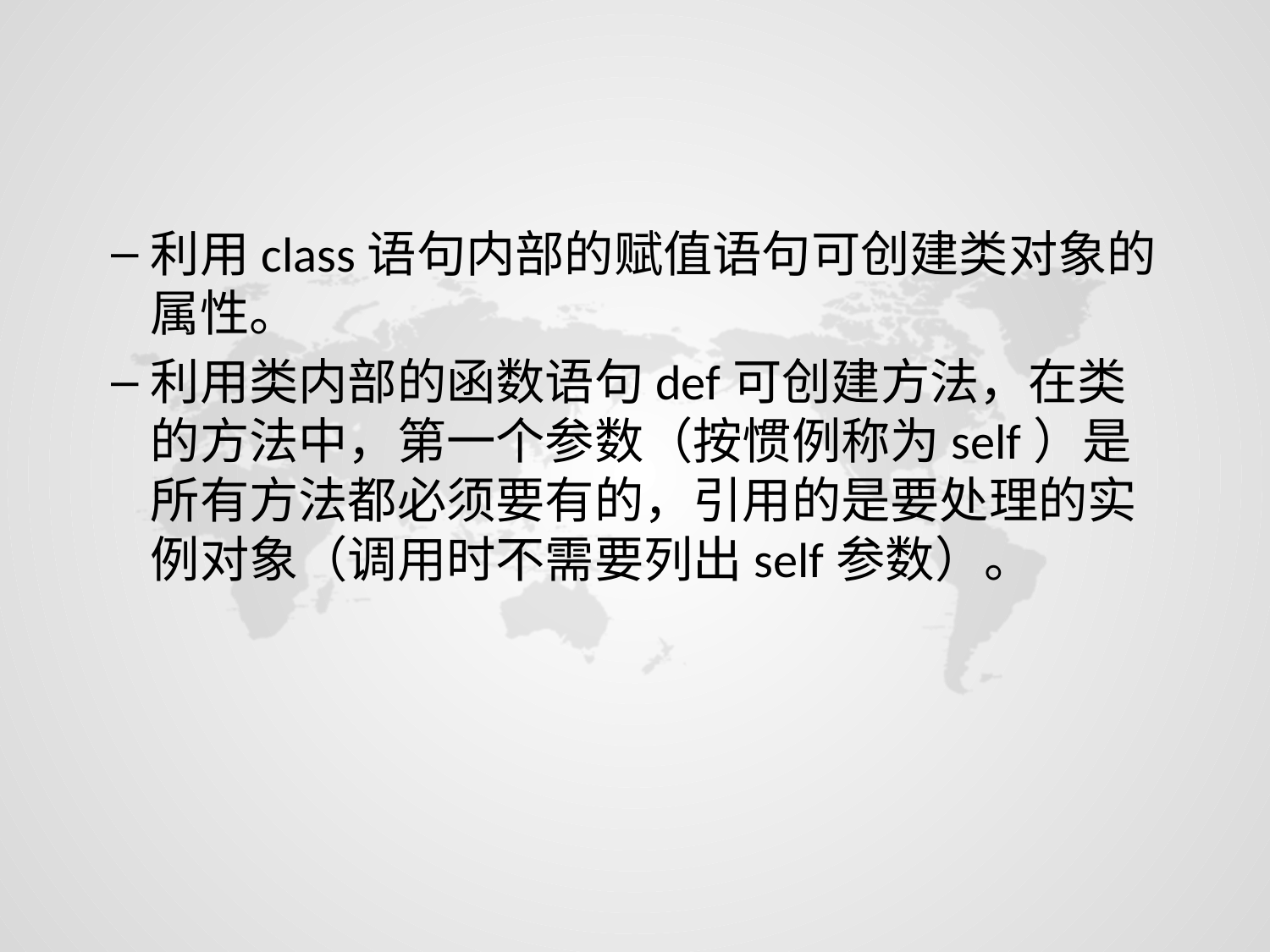

利用class语句内部的赋值语句可创建类对象的属性。
利用类内部的函数语句def可创建方法，在类的方法中，第一个参数（按惯例称为self）是所有方法都必须要有的，引用的是要处理的实例对象（调用时不需要列出self参数）。